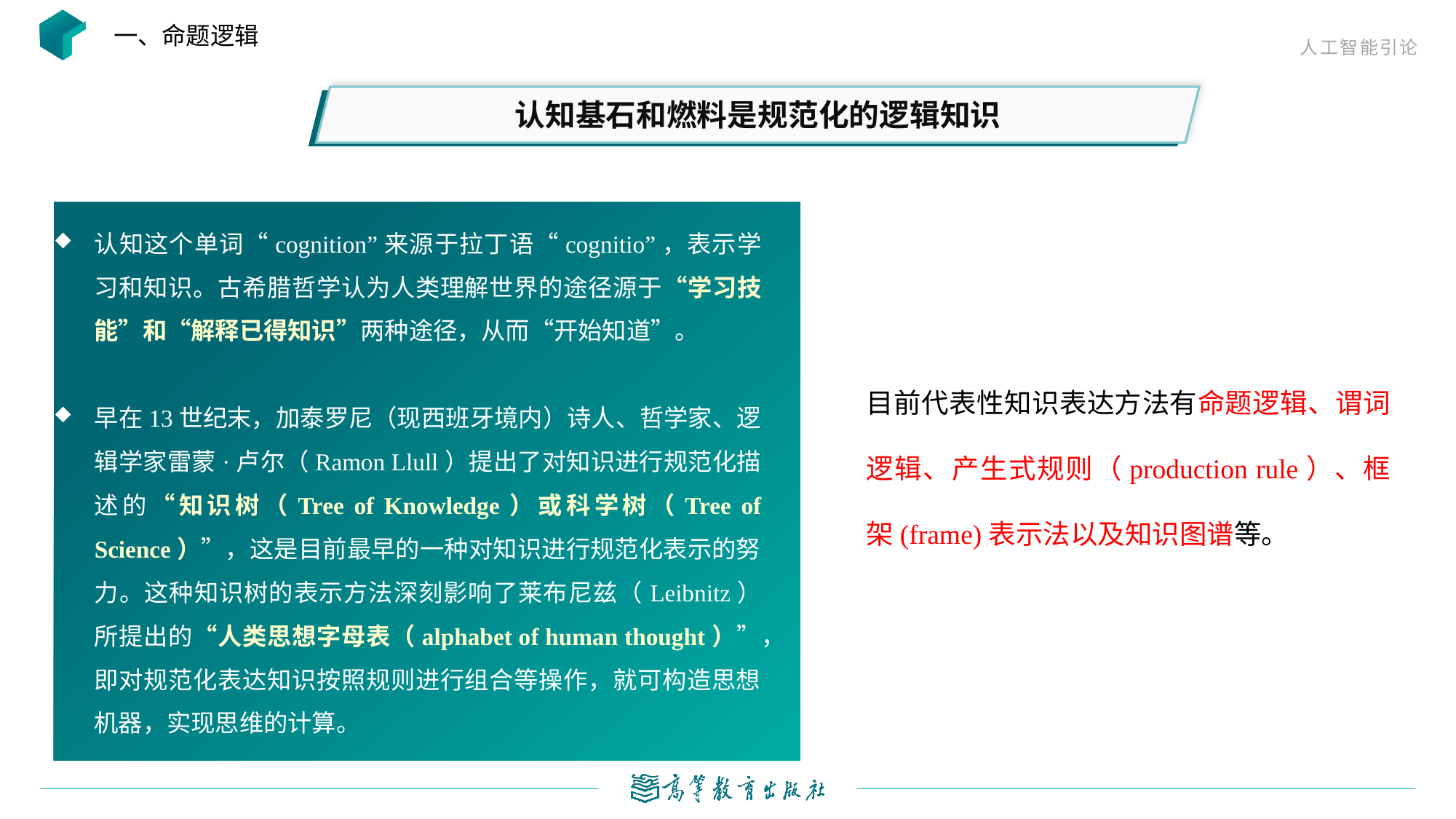

一、命题逻辑

认知基石和燃料是规范化的逻辑知识

认知这个单词“cognition”来源于拉丁语“cognitio”，表示学习和知识。古希腊哲学认为人类理解世界的途径源于“学习技能”和“解释已得知识”两种途径，从而“开始知道”。

早在13世纪末，加泰罗尼（现西班牙境内）诗人、哲学家、逻辑学家雷蒙·卢尔（Ramon Llull）提出了对知识进行规范化描述的“知识树（Tree of Knowledge）或科学树（Tree of Science）”，这是目前最早的一种对知识进行规范化表示的努力。这种知识树的表示方法深刻影响了莱布尼兹（Leibnitz）所提出的“人类思想字母表（alphabet of human thought）”，即对规范化表达知识按照规则进行组合等操作，就可构造思想机器，实现思维的计算。

目前代表性知识表达方法有命题逻辑、谓词逻辑、产生式规则（production rule）、框架(frame)表示法以及知识图谱等。